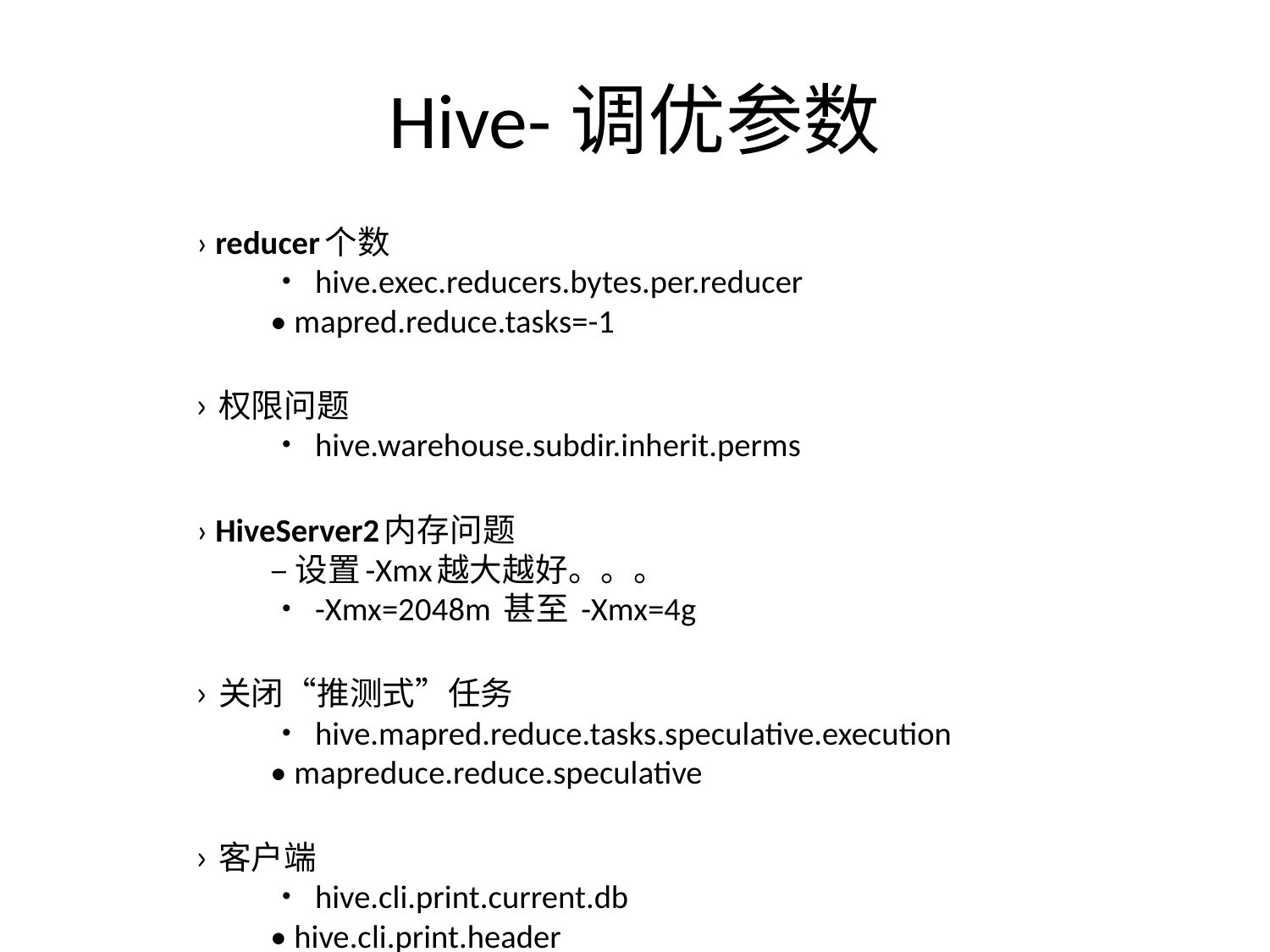

# Hive-调优参数
› reducer个数
	• hive.exec.reducers.bytes.per.reducer
	• mapred.reduce.tasks=-1
› 权限问题
	• hive.warehouse.subdir.inherit.perms
› HiveServer2内存问题
	– 设置-Xmx越大越好。。。
		• -Xmx=2048m 甚至 -Xmx=4g
› 关闭“推测式”任务
	• hive.mapred.reduce.tasks.speculative.execution
	• mapreduce.reduce.speculative
› 客户端
	• hive.cli.print.current.db
	• hive.cli.print.header